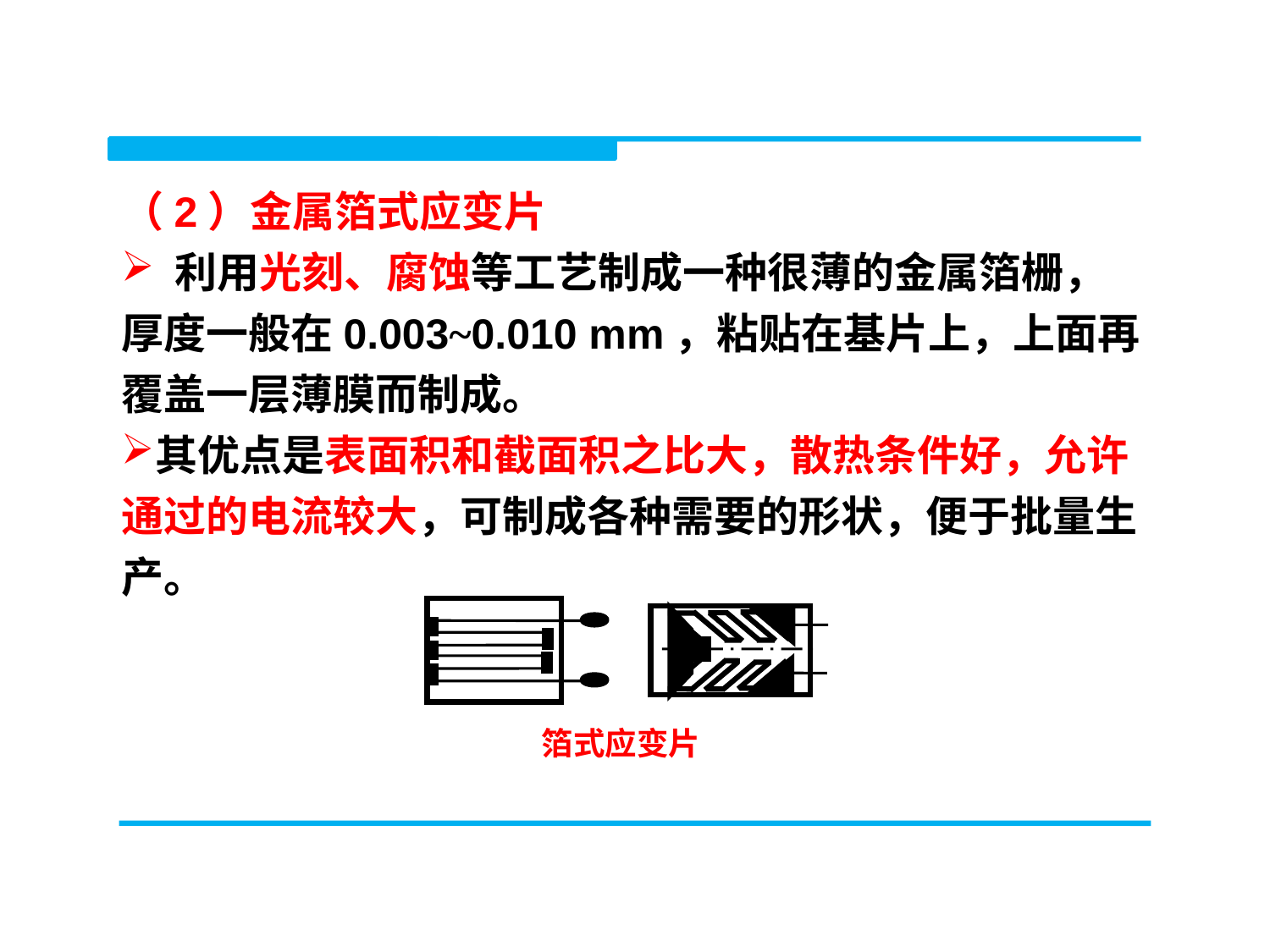

（2）金属箔式应变片
 利用光刻、腐蚀等工艺制成一种很薄的金属箔栅，厚度一般在0.003~0.010 mm，粘贴在基片上，上面再覆盖一层薄膜而制成。
其优点是表面积和截面积之比大，散热条件好，允许通过的电流较大，可制成各种需要的形状，便于批量生产。

         箔式应变片